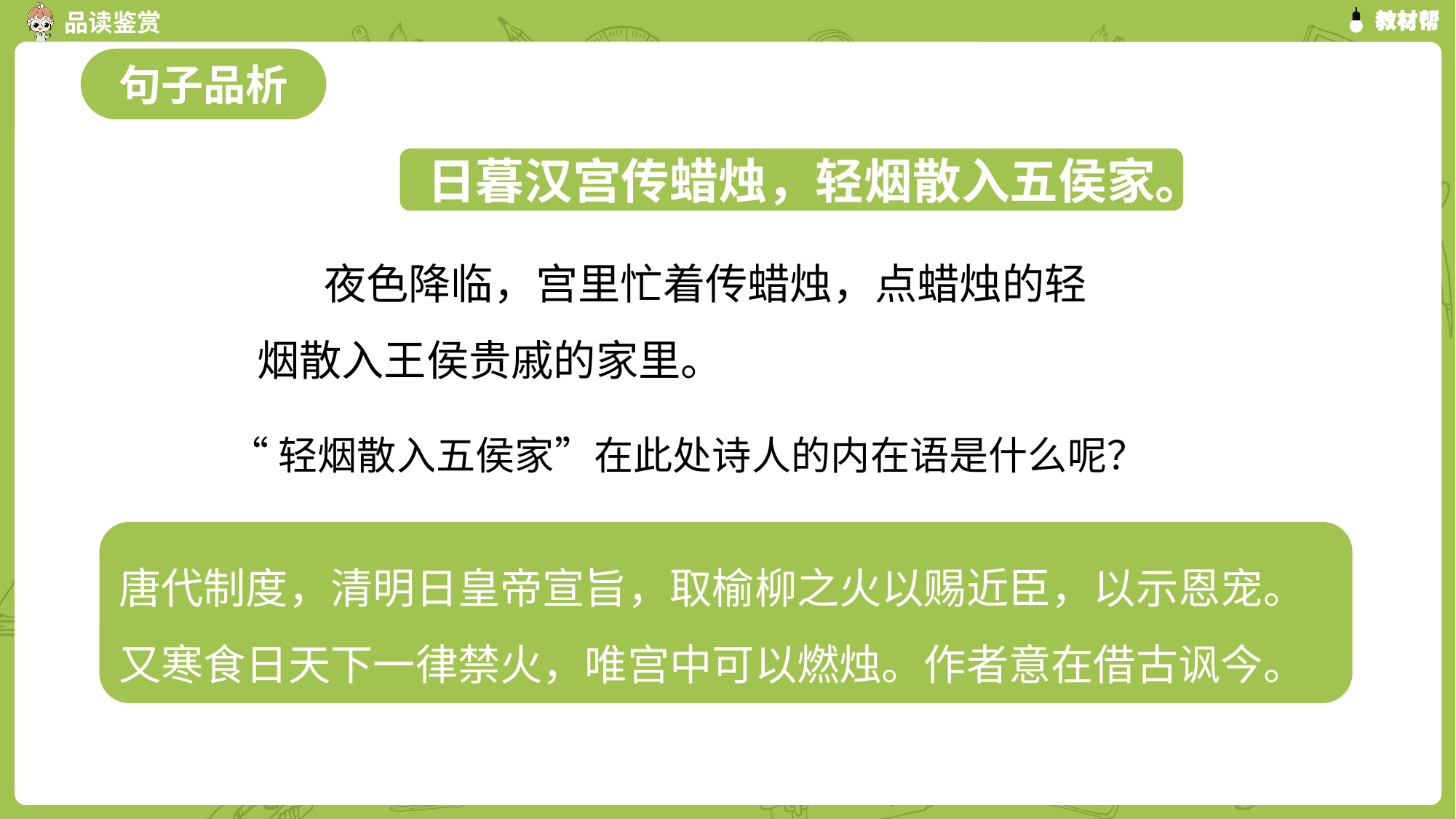

句子品析
日暮汉宫传蜡烛，轻烟散入五侯家。
      夜色降临，宫里忙着传蜡烛，点蜡烛的轻烟散入王侯贵戚的家里。
   “轻烟散入五侯家”在此处诗人的内在语是什么呢？
唐代制度，清明日皇帝宣旨，取榆柳之火以赐近臣，以示恩宠。又寒食日天下一律禁火，唯宫中可以燃烛。作者意在借古讽今。